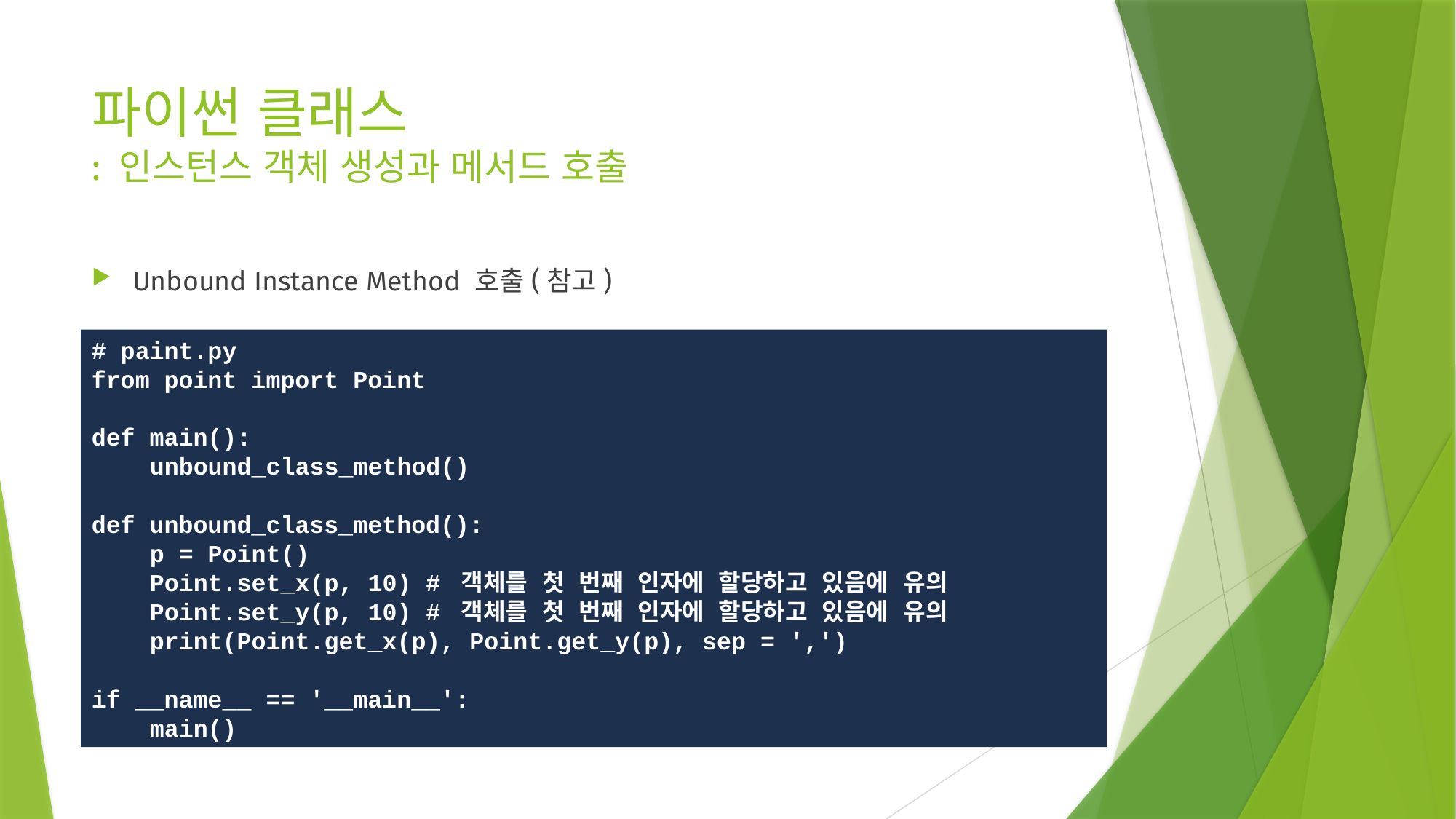

# 파이썬 클래스 : 인스턴스 객체 생성과 메서드 호출
Unbound Instance Method 호출(참고)
# paint.py
from point import Point
def main():
    unbound_class_method()
def unbound_class_method():
    p = Point()
    Point.set_x(p, 10) # 객체를 첫 번째 인자에 할당하고 있음에 유의
    Point.set_y(p, 10) # 객체를 첫 번째 인자에 할당하고 있음에 유의
    print(Point.get_x(p), Point.get_y(p), sep = ',')
if __name__ == '__main__':
    main()